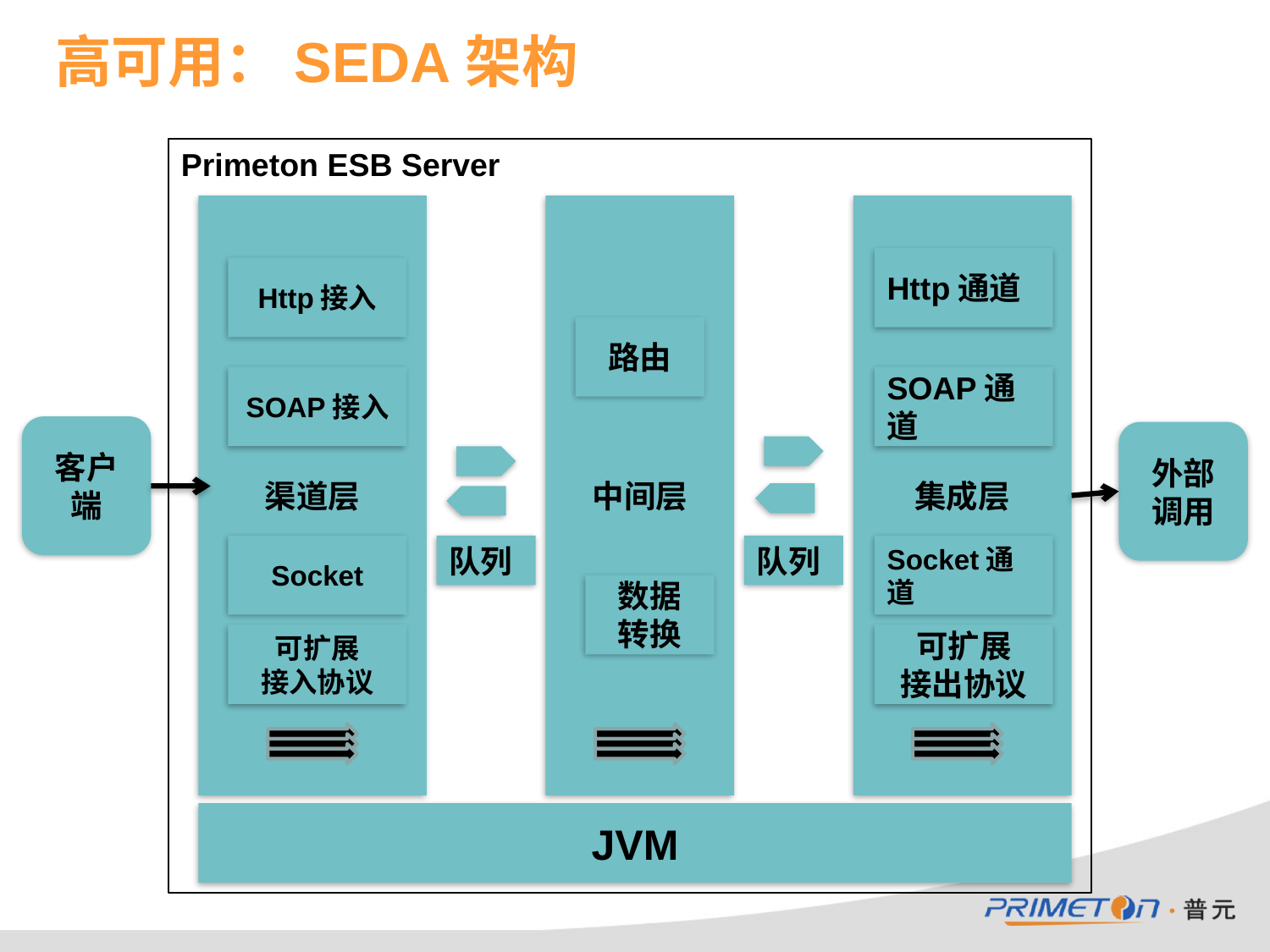

高可用：SEDA架构
Primeton ESB Server
渠道层
中间层
集成层
Http通道
Http接入
路由
SOAP接入
SOAP通道
客户端
外部调用

Socket
队列
队列
Socket通道
数据
转换
可扩展
接入协议
可扩展
接出协议

JVM